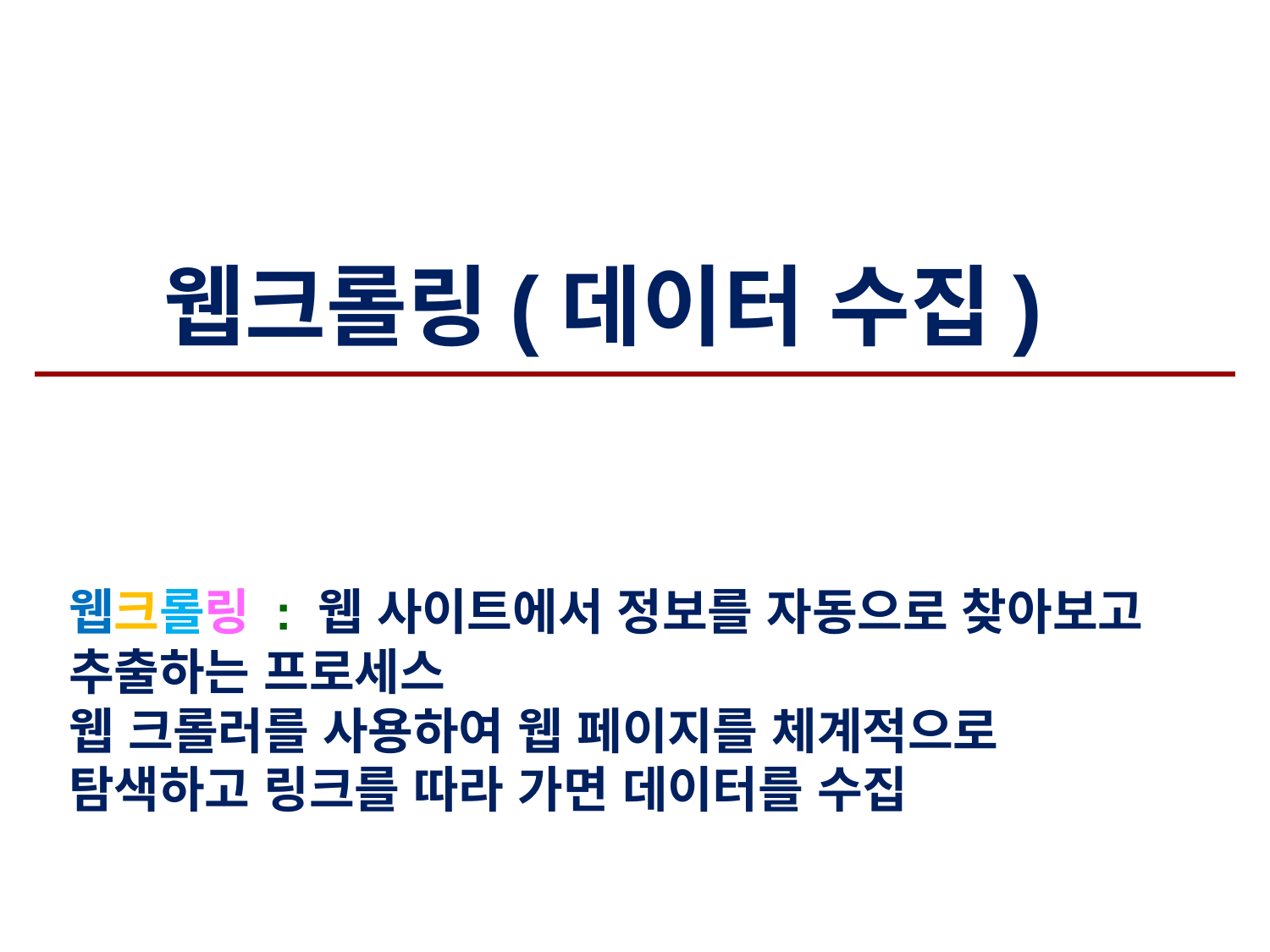

웹크롤링(데이터 수집)
웹크롤링 : 웹 사이트에서 정보를 자동으로 찾아보고 추출하는 프로세스
웹 크롤러를 사용하여 웹 페이지를 체계적으로 탐색하고 링크를 따라 가면 데이터를 수집
1